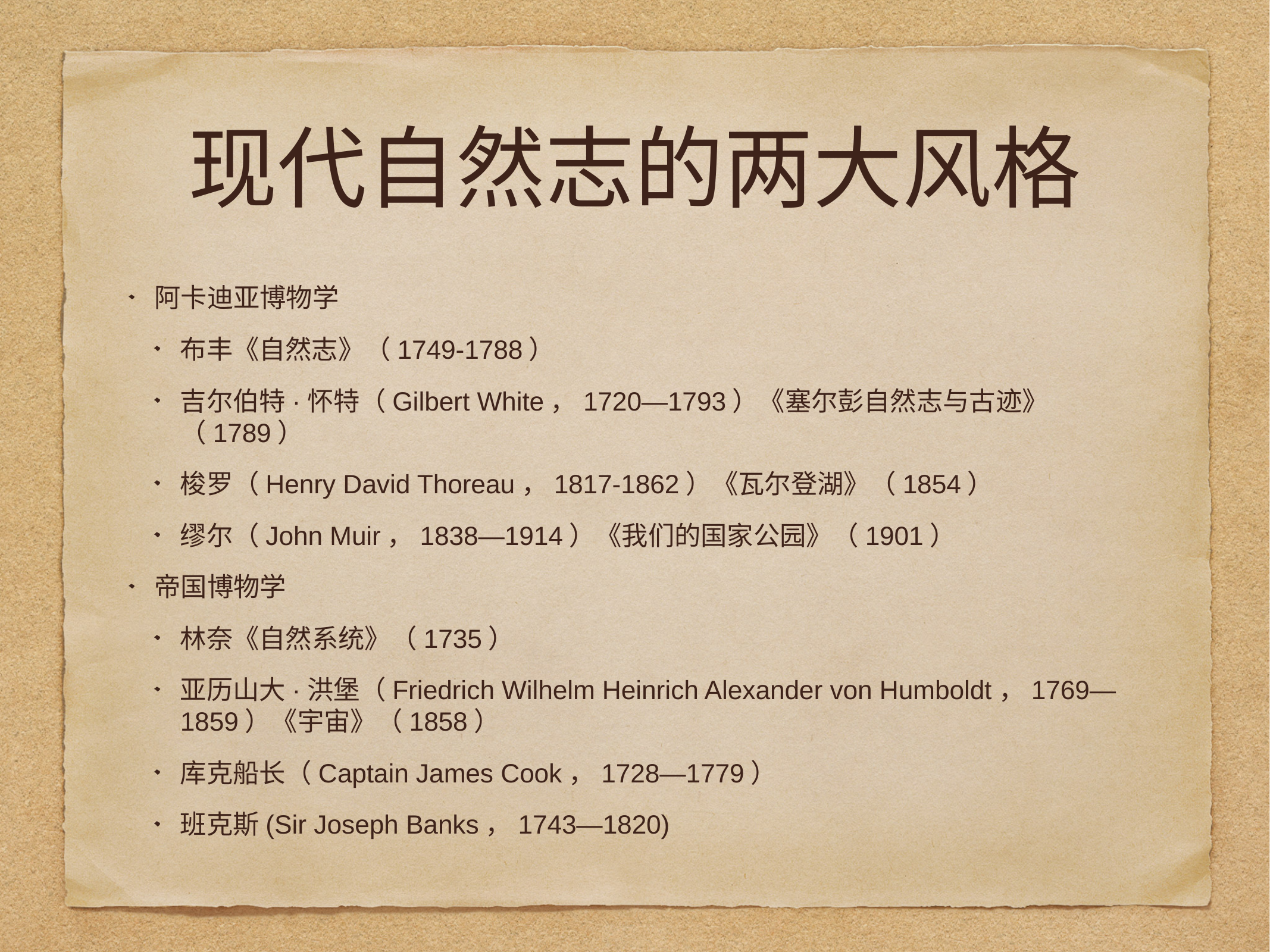

# 现代自然志的两大风格
阿卡迪亚博物学
布丰《自然志》（1749-1788）
吉尔伯特·怀特（Gilbert White，1720—1793）《塞尔彭自然志与古迹》（1789）
梭罗（Henry David Thoreau，1817-1862）《瓦尔登湖》（1854）
缪尔（John Muir，1838—1914）《我们的国家公园》（1901）
帝国博物学
林奈《自然系统》（1735）
亚历山大·洪堡（Friedrich Wilhelm Heinrich Alexander von Humboldt，1769—1859）《宇宙》（1858）
库克船长（Captain James Cook，1728—1779）
班克斯(Sir Joseph Banks，1743—1820)